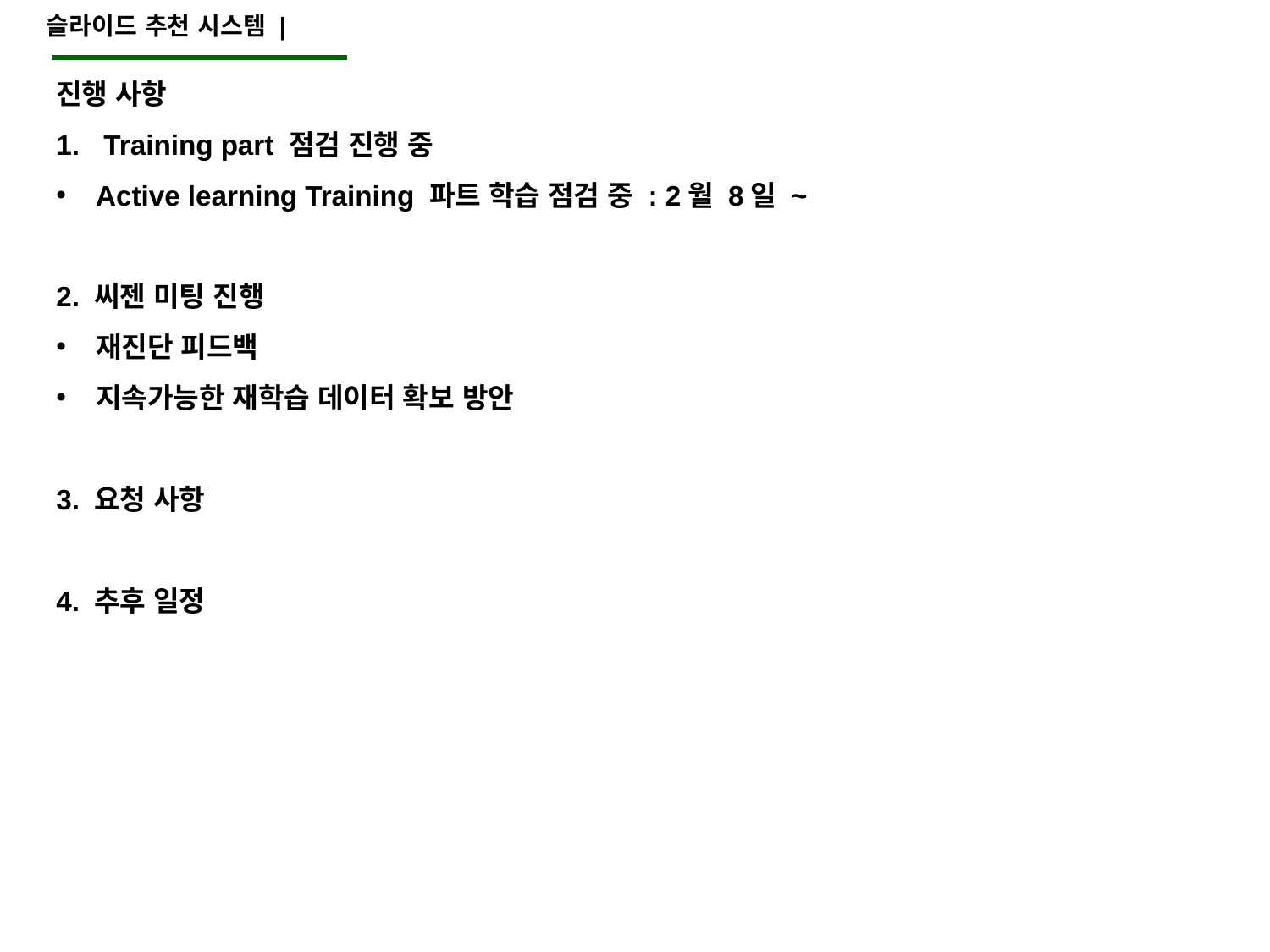

슬라이드 추천 시스템 |
진행 사항
Training part 점검 진행 중
Active learning Training 파트 학습 점검 중 : 2월 8일 ~

2. 씨젠 미팅 진행
재진단 피드백
지속가능한 재학습 데이터 확보 방안

3. 요청 사항

4. 추후 일정